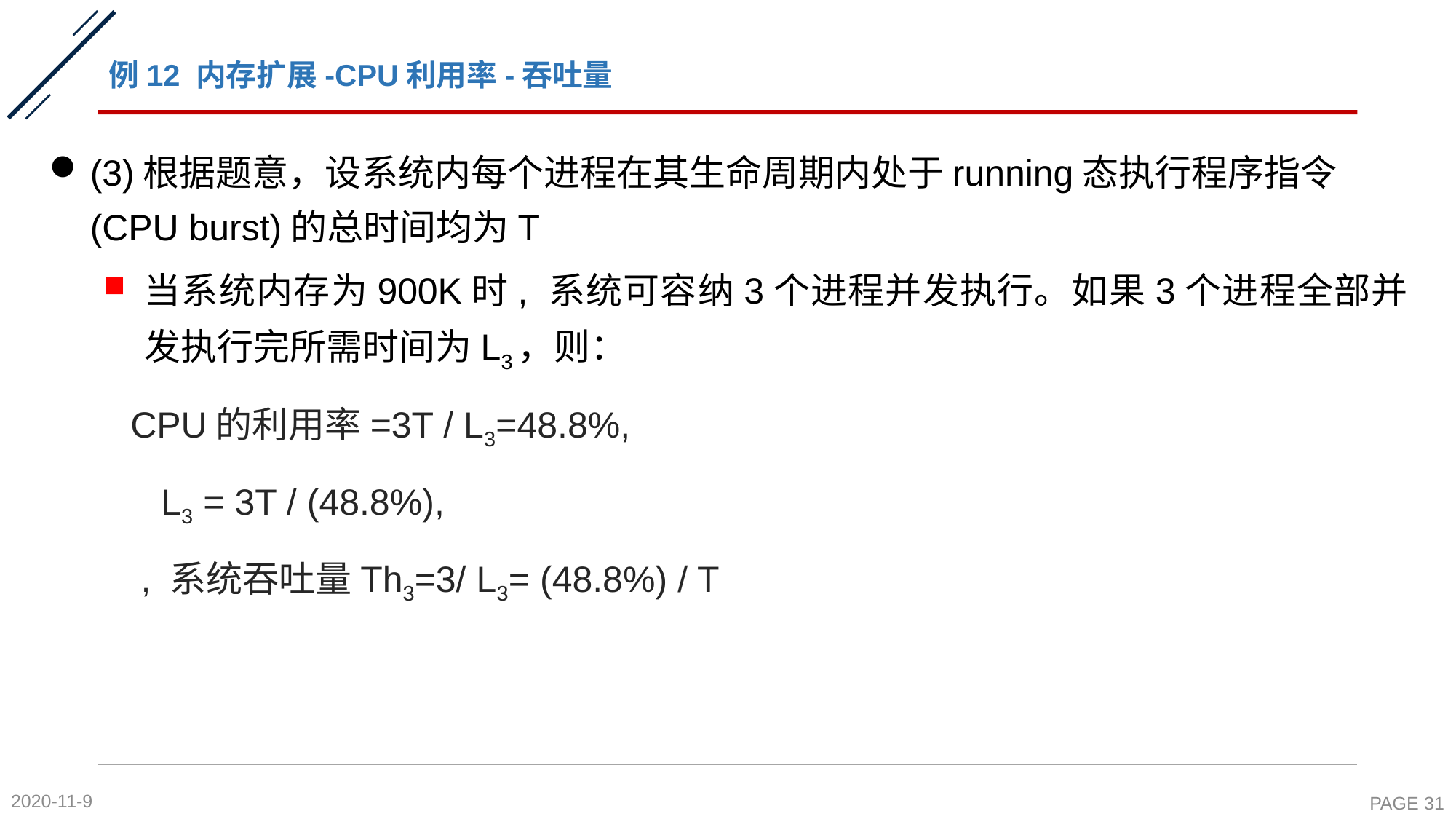

# 例12 内存扩展-CPU利用率-吞吐量
(3)根据题意，设系统内每个进程在其生命周期内处于running态执行程序指令(CPU burst)的总时间均为T
当系统内存为900K时, 系统可容纳3个进程并发执行。如果3个进程全部并发执行完所需时间为L3，则：
        CPU的利用率=3T / L3=48.8%,
           L3 = 3T / (48.8%),
         , 系统吞吐量Th3=3/ L3= (48.8%) / T
2020-11-9
PAGE 31